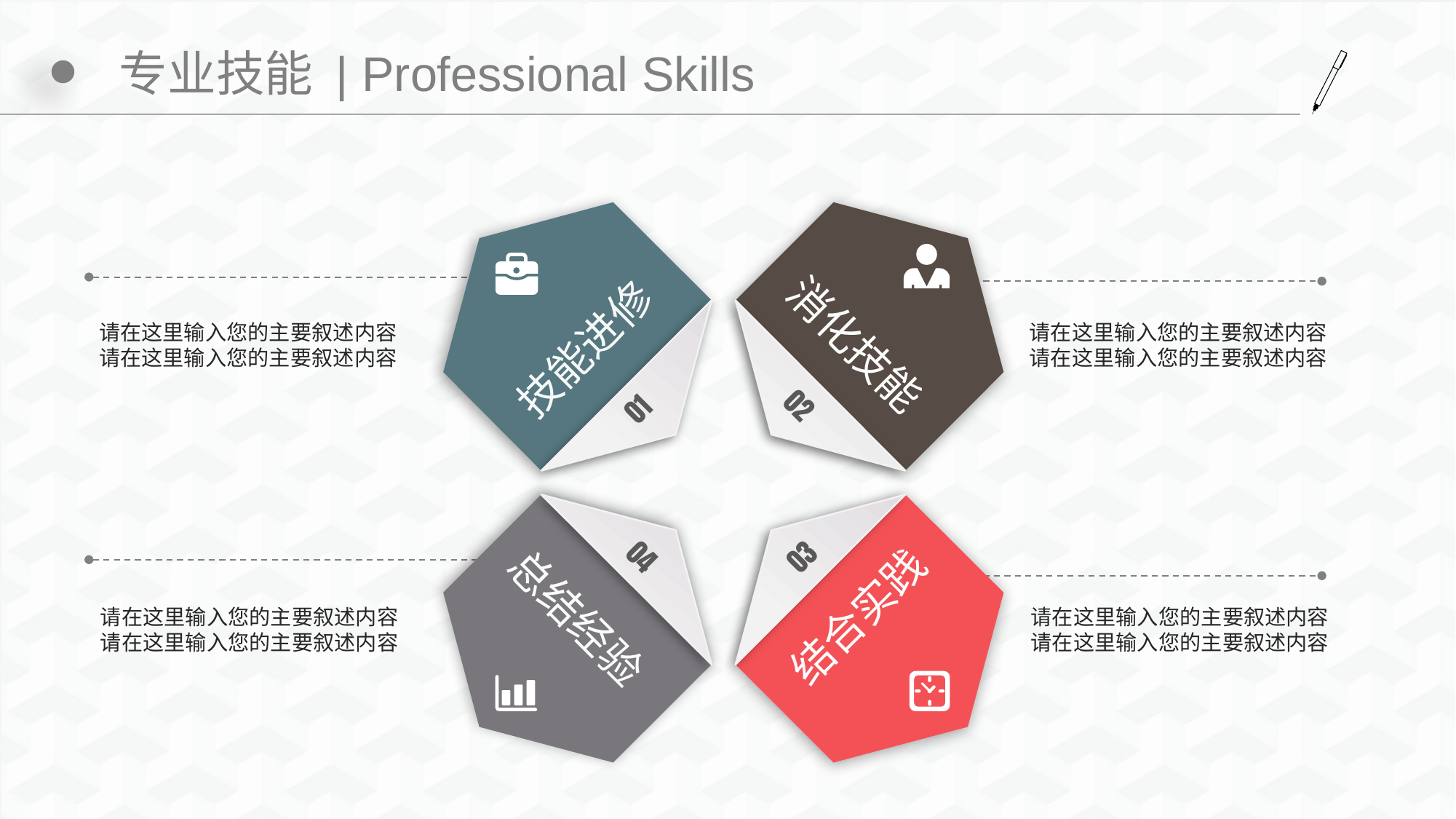

# 专业技能 | Professional Skills

技能进修
01

消化技能
02

请在这里输入您的主要叙述内容
请在这里输入您的主要叙述内容

请在这里输入您的主要叙述内容
请在这里输入您的主要叙述内容

04
总结经验

03
结合实践

请在这里输入您的主要叙述内容
请在这里输入您的主要叙述内容

请在这里输入您的主要叙述内容
请在这里输入您的主要叙述内容